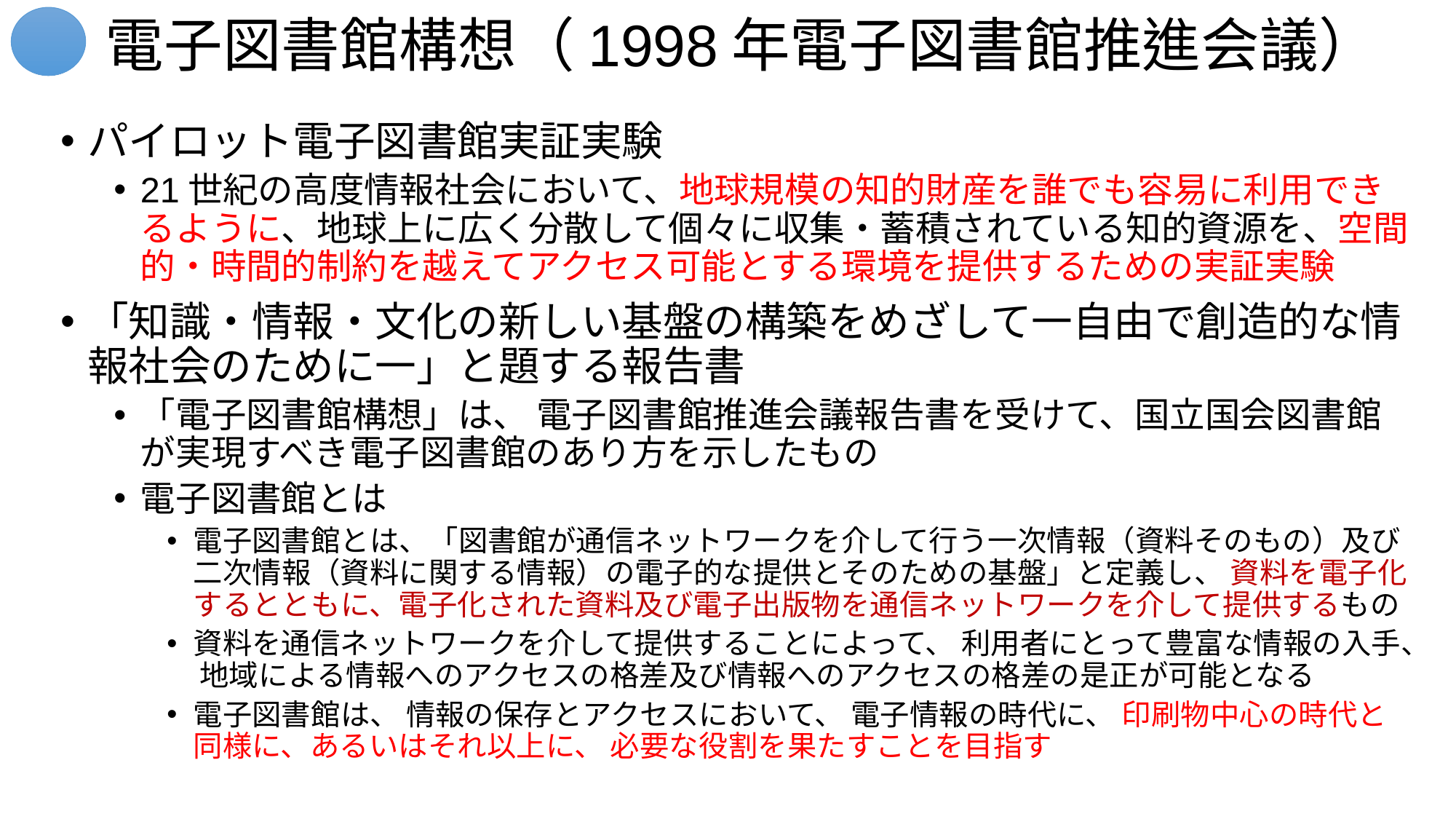

# 電子図書館構想（1998年電子図書館推進会議）

パイロット電子図書館実証実験
21世紀の高度情報社会において、地球規模の知的財産を誰でも容易に利用できるように、地球上に広く分散して個々に収集・蓄積されている知的資源を、空間的・時間的制約を越えてアクセス可能とする環境を提供するための実証実験
「知識・情報・文化の新しい基盤の構築をめざして一自由で創造的な情報社会のために一」と題する報告書
「電子図書館構想」は、 電子図書館推進会議報告書を受けて、国立国会図書館が実現すべき電子図書館のあり方を示したもの
電子図書館とは
電子図書館とは、「図書館が通信ネットワークを介して行う一次情報（資料そのもの）及び二次情報（資料に関する情報）の電子的な提供とそのための基盤」と定義し、 資料を電子化するとともに、電子化された資料及び電子出版物を通信ネットワークを介して提供するもの
資料を通信ネットワークを介して提供することによって、 利用者にとって豊富な情報の入手、 地域による情報へのアクセスの格差及び情報へのアクセスの格差の是正が可能となる
電子図書館は、 情報の保存とアクセスにおいて、 電子情報の時代に、 印刷物中心の時代と同様に、あるいはそれ以上に、 必要な役割を果たすことを目指す